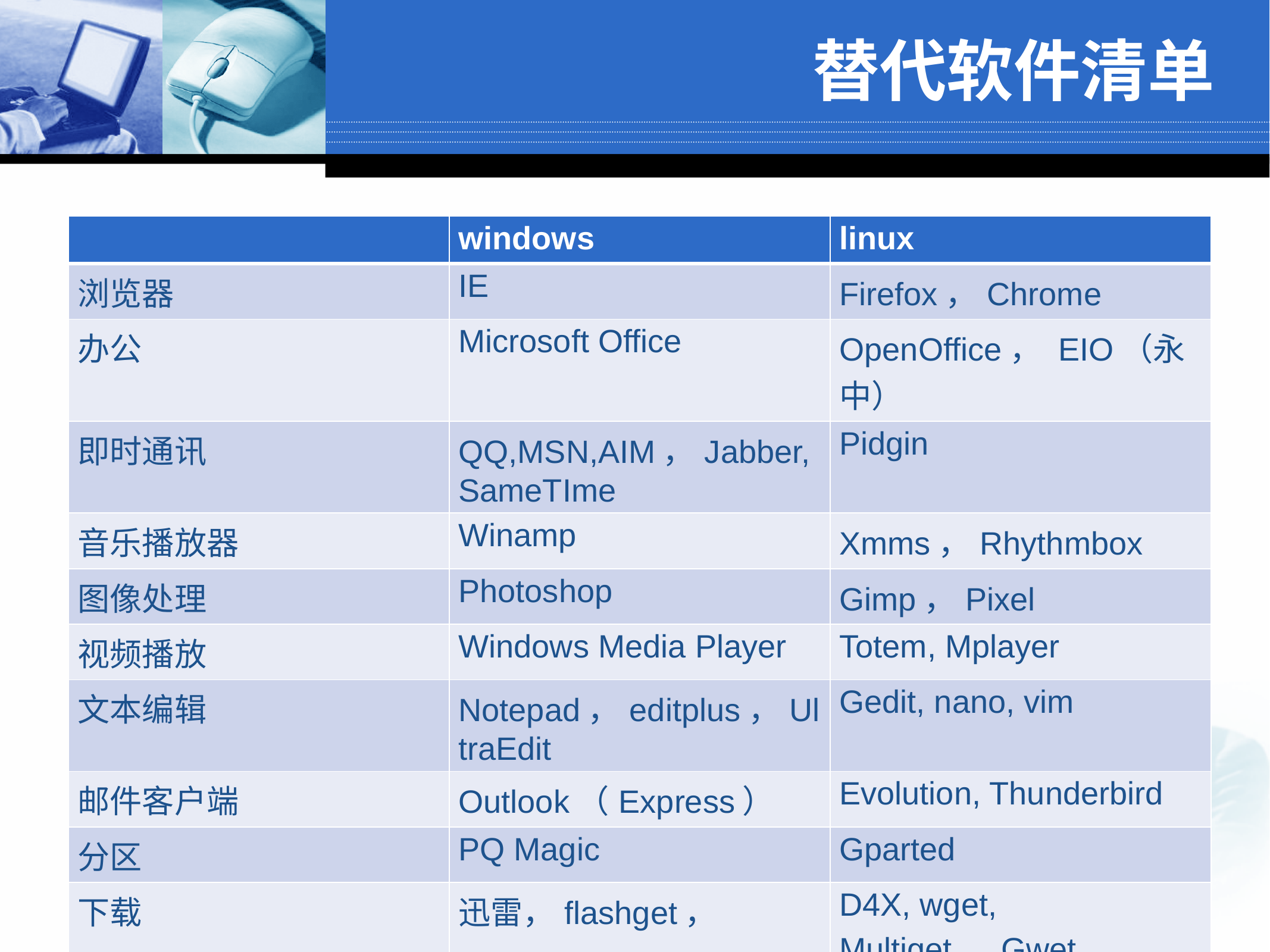

# 替代软件清单
|  | windows | linux |
| --- | --- | --- |
| 浏览器 | IE | Firefox，Chrome |
| 办公 | Microsoft Office | OpenOffice， EIO（永中） |
| 即时通讯 | QQ,MSN,AIM，Jabber, SameTIme | Pidgin |
| 音乐播放器 | Winamp | Xmms，Rhythmbox |
| 图像处理 | Photoshop | Gimp，Pixel |
| 视频播放 | Windows Media Player | Totem, Mplayer |
| 文本编辑 | Notepad，editplus，UltraEdit | Gedit, nano, vim |
| 邮件客户端 | Outlook（Express） | Evolution, Thunderbird |
| 分区 | PQ Magic | Gparted |
| 下载 | 迅雷，flashget， | D4X, wget, Multiget，Gwet |
| 系统设置 | regedit | gconf-editor |